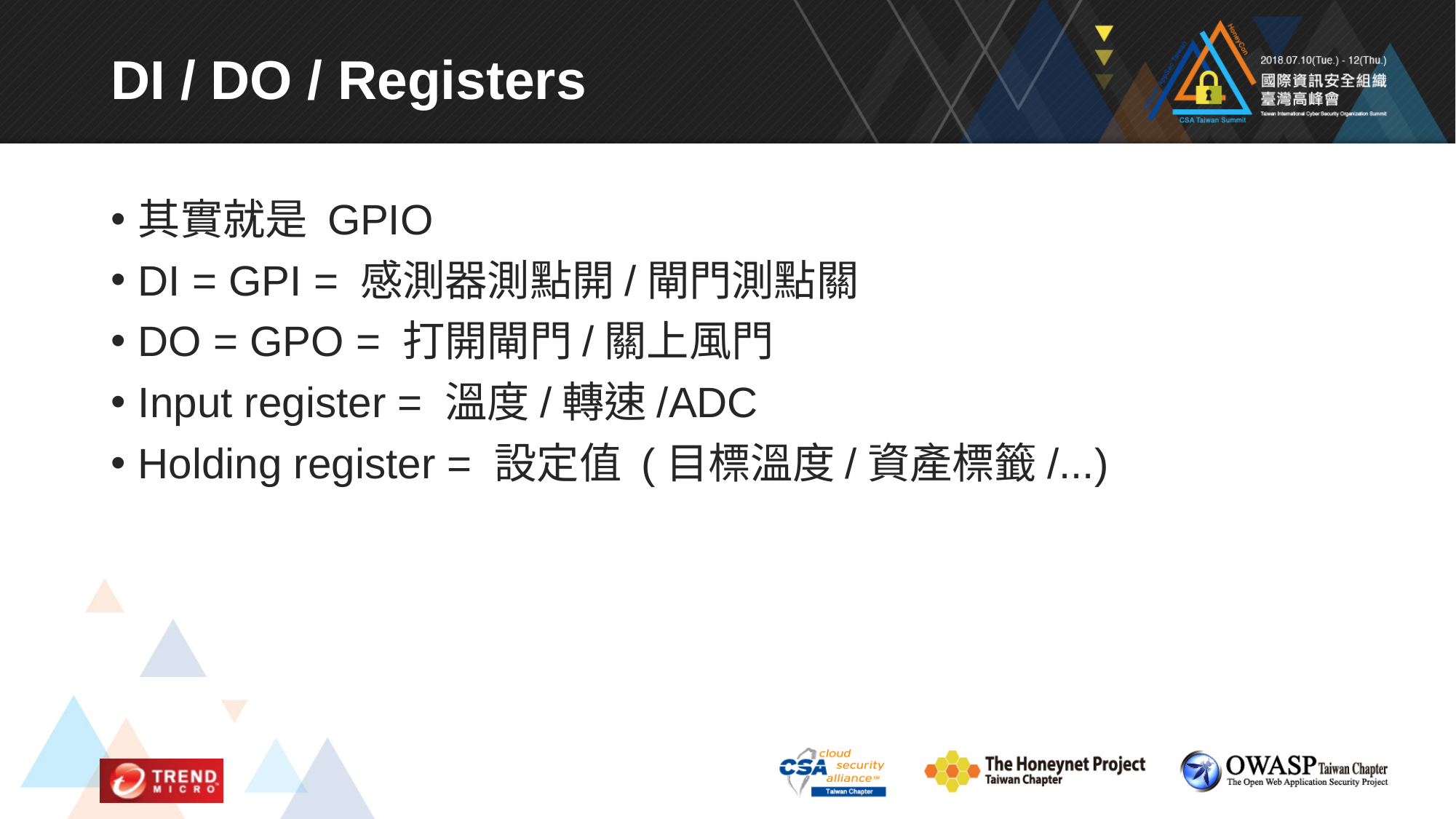

# DI / DO / Registers
其實就是 GPIO
DI = GPI = 感測器測點開/閘門測點關
DO = GPO = 打開閘門/關上風門
Input register = 溫度/轉速/ADC
Holding register = 設定值 (目標溫度/資產標籤/...)